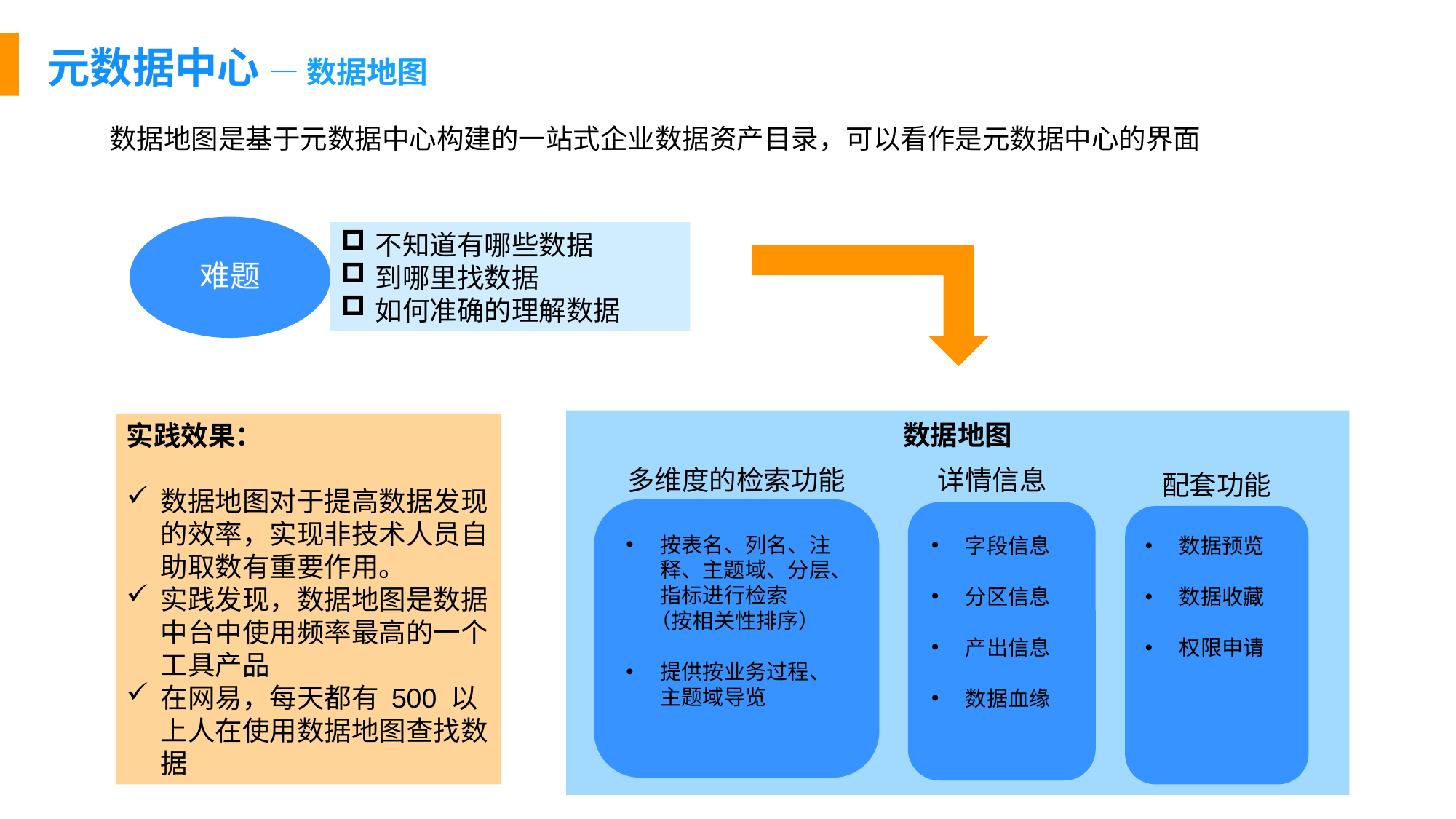

元数据中心 — 数据地图
数据地图是基于元数据中心构建的一站式企业数据资产目录，可以看作是元数据中心的界面
难题
不知道有哪些数据
到哪里找数据
如何准确的理解数据

数据地图
实践效果：

数据地图对于提高数据发现的效率，实现非技术人员自助取数有重要作用。
实践发现，数据地图是数据中台中使用频率最高的一个工具产品
在网易，每天都有 500 以上人在使用数据地图查找数据
多维度的检索功能
详情信息
配套功能

按表名、列名、注释、主题域、分层、指标进行检索
    （按相关性排序）

提供按业务过程、主题域导览
字段信息

分区信息

产出信息

数据血缘
数据预览

数据收藏

权限申请